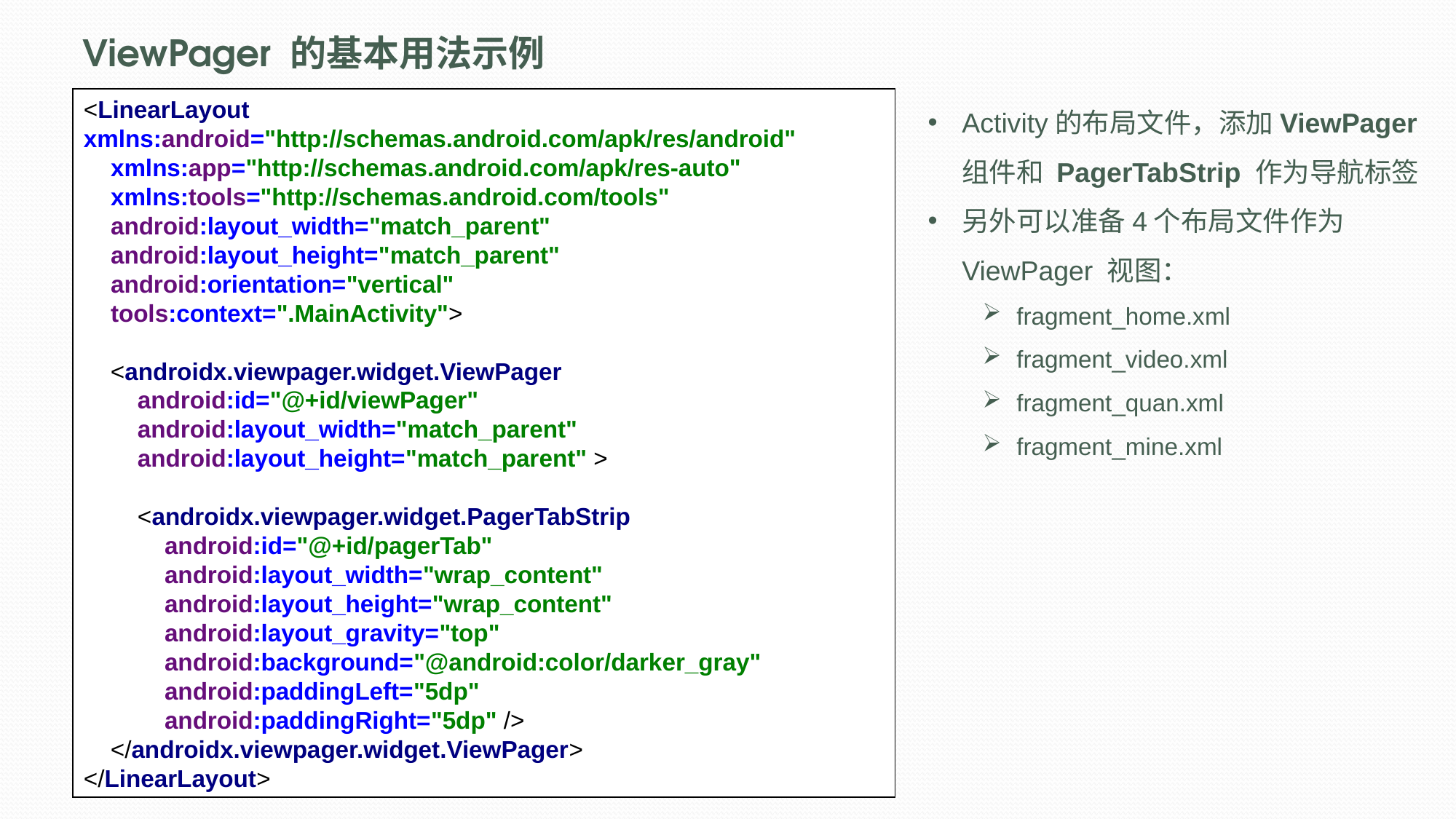

# ViewPager 的基本用法示例
<LinearLayout xmlns:android="http://schemas.android.com/apk/res/android"
    xmlns:app="http://schemas.android.com/apk/res-auto"
    xmlns:tools="http://schemas.android.com/tools"
    android:layout_width="match_parent"
    android:layout_height="match_parent"
    android:orientation="vertical"
    tools:context=".MainActivity">
    <androidx.viewpager.widget.ViewPager
        android:id="@+id/viewPager"
        android:layout_width="match_parent"
        android:layout_height="match_parent" >
        <androidx.viewpager.widget.PagerTabStrip
            android:id="@+id/pagerTab"
            android:layout_width="wrap_content"
            android:layout_height="wrap_content"
            android:layout_gravity="top"
            android:background="@android:color/darker_gray"
            android:paddingLeft="5dp"
            android:paddingRight="5dp" />
    </androidx.viewpager.widget.ViewPager>
</LinearLayout>
Activity的布局文件，添加ViewPager组件和 PagerTabStrip 作为导航标签
另外可以准备4个布局文件作为ViewPager 视图：
fragment_home.xml
fragment_video.xml
fragment_quan.xml
fragment_mine.xml